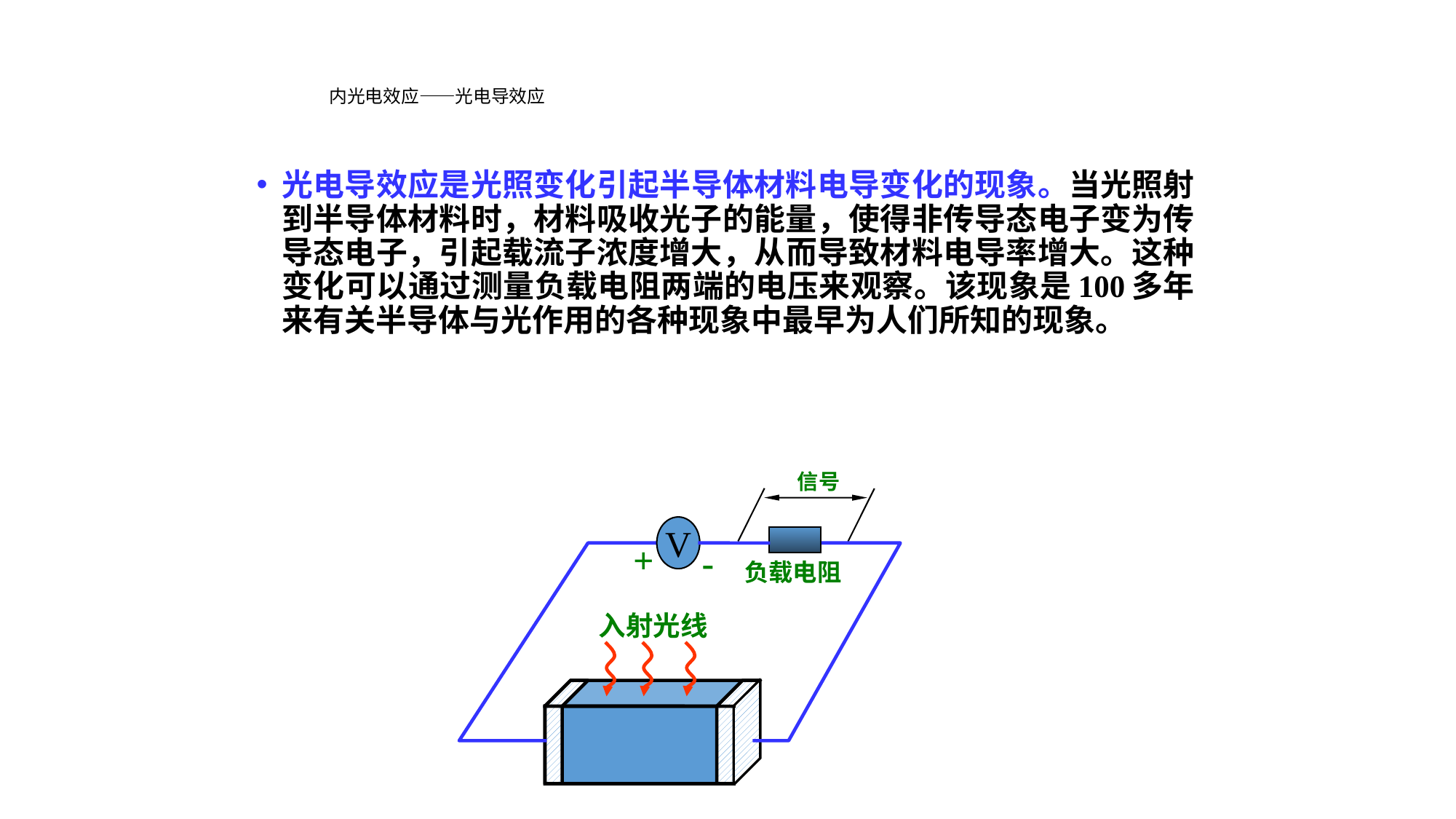

# 内光电效应——光电导效应
光电导效应是光照变化引起半导体材料电导变化的现象。当光照射到半导体材料时，材料吸收光子的能量，使得非传导态电子变为传导态电子，引起载流子浓度增大，从而导致材料电导率增大。这种变化可以通过测量负载电阻两端的电压来观察。该现象是100多年来有关半导体与光作用的各种现象中最早为人们所知的现象。
信号

V
+
-

负载电阻
入射光线